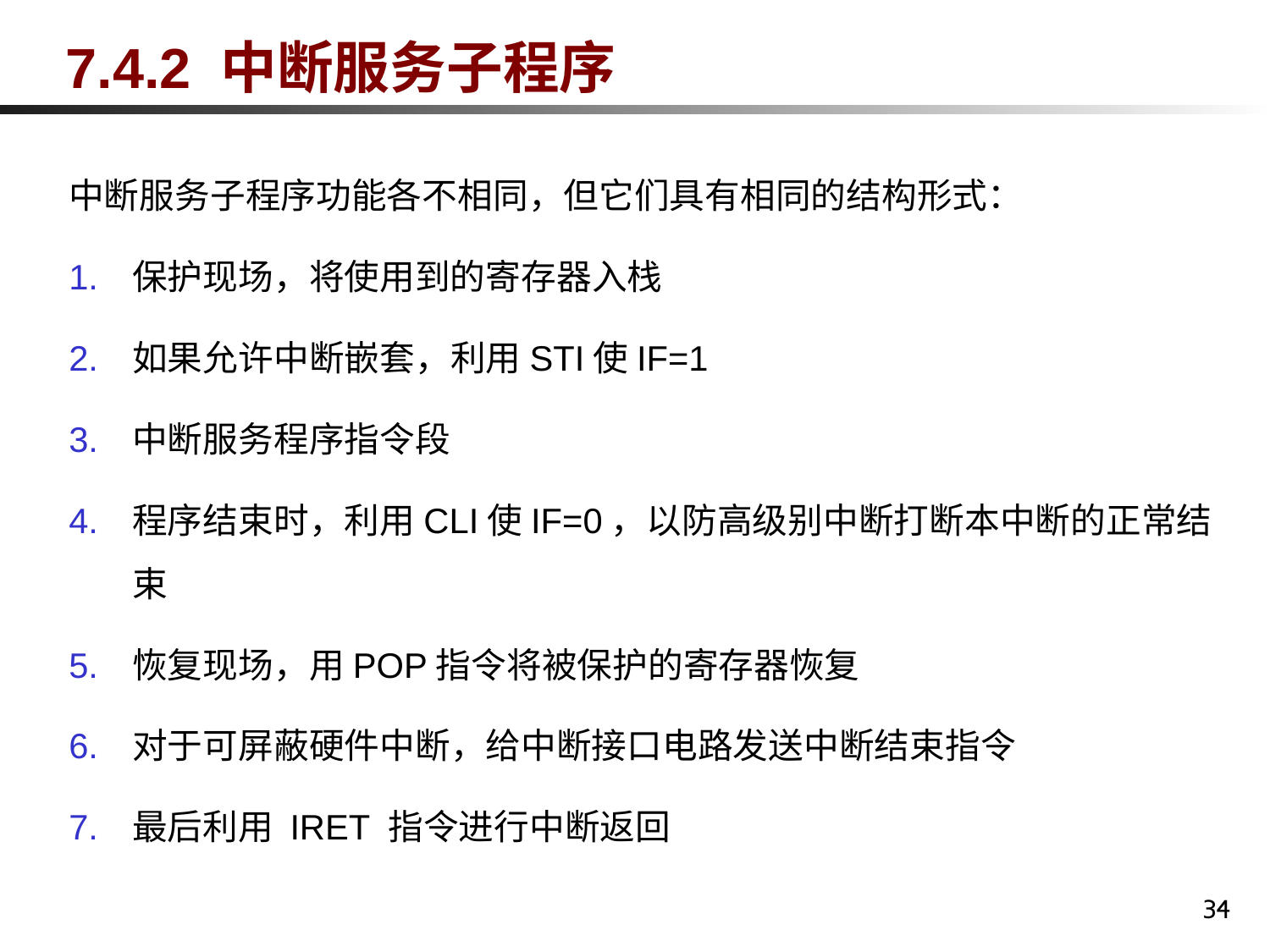

# 7.4.2 中断服务子程序
中断服务子程序功能各不相同，但它们具有相同的结构形式：
保护现场，将使用到的寄存器入栈
如果允许中断嵌套，利用STI使IF=1
中断服务程序指令段
程序结束时，利用CLI使IF=0，以防高级别中断打断本中断的正常结束
恢复现场，用POP指令将被保护的寄存器恢复
对于可屏蔽硬件中断，给中断接口电路发送中断结束指令
最后利用 IRET 指令进行中断返回
34